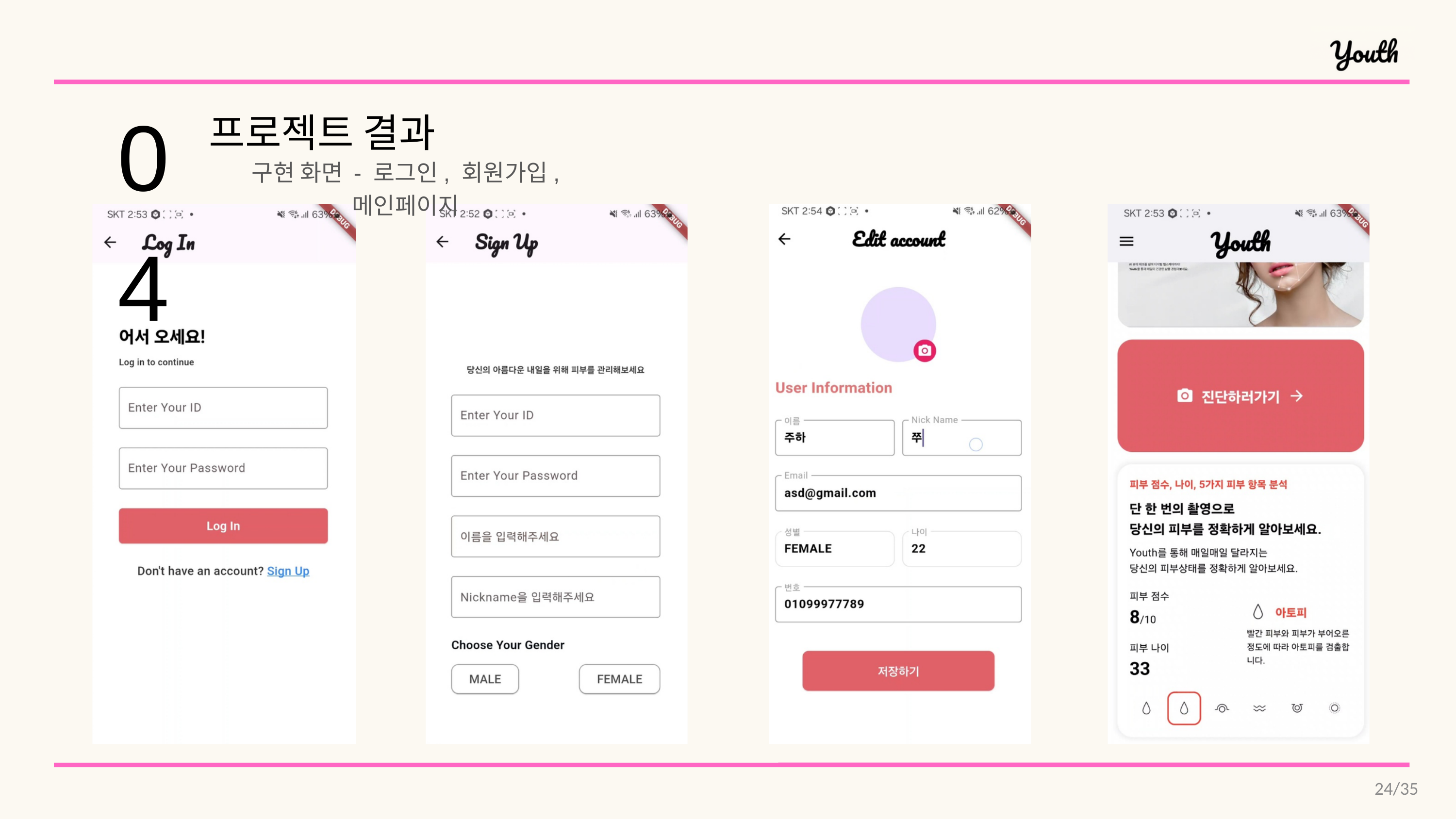

04

프로젝트 결과
구현 화면 - 로그인, 회원가입, 메인페이지

24/35